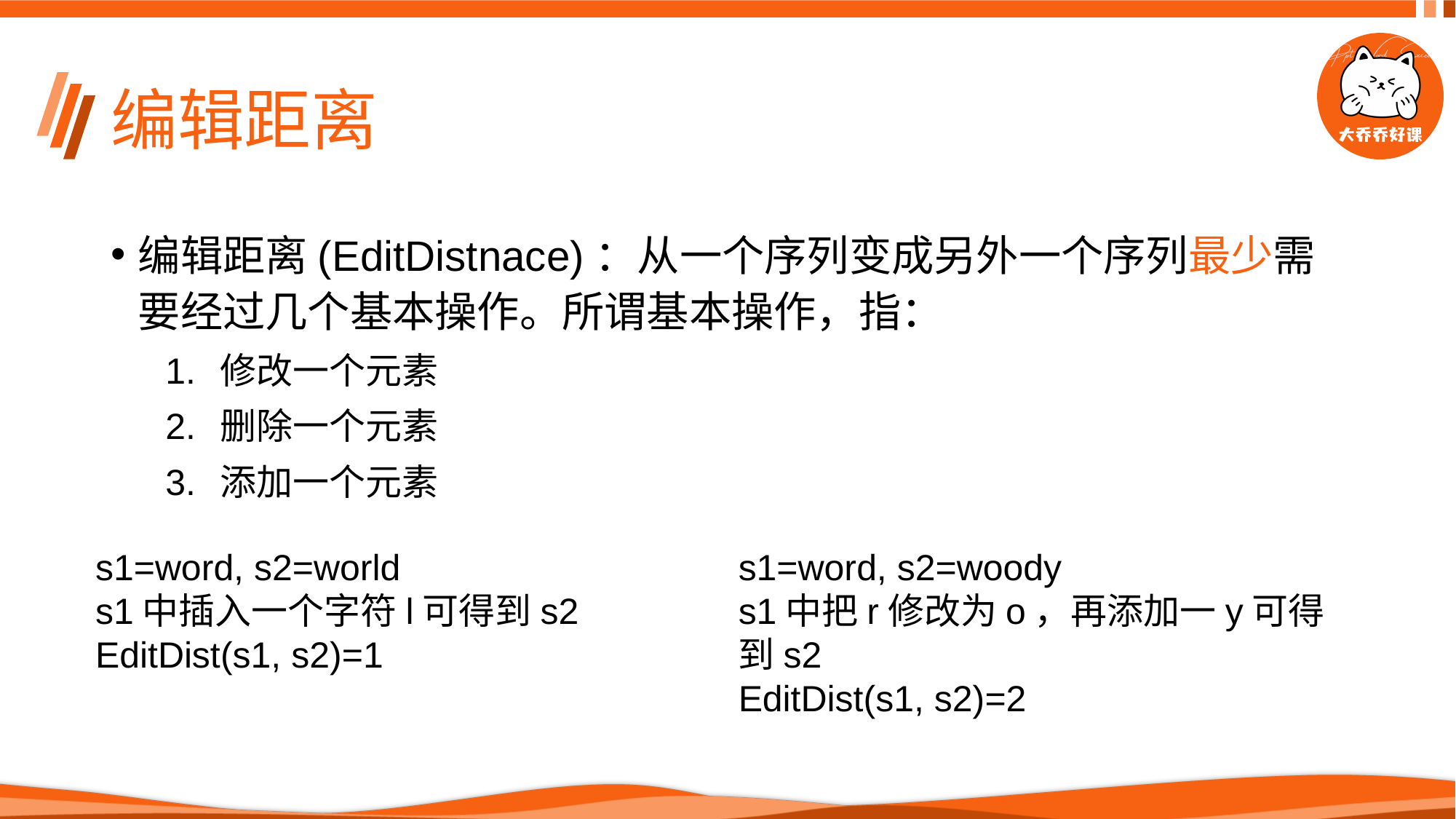

# 编辑距离
编辑距离(EditDistnace)：从一个序列变成另外一个序列最少需要经过几个基本操作。所谓基本操作，指：
修改一个元素
删除一个元素
添加一个元素
s1=word, s2=world
s1中插入一个字符l可得到s2
EditDist(s1, s2)=1
s1=word, s2=woody
s1中把r修改为o，再添加一y可得到s2
EditDist(s1, s2)=2